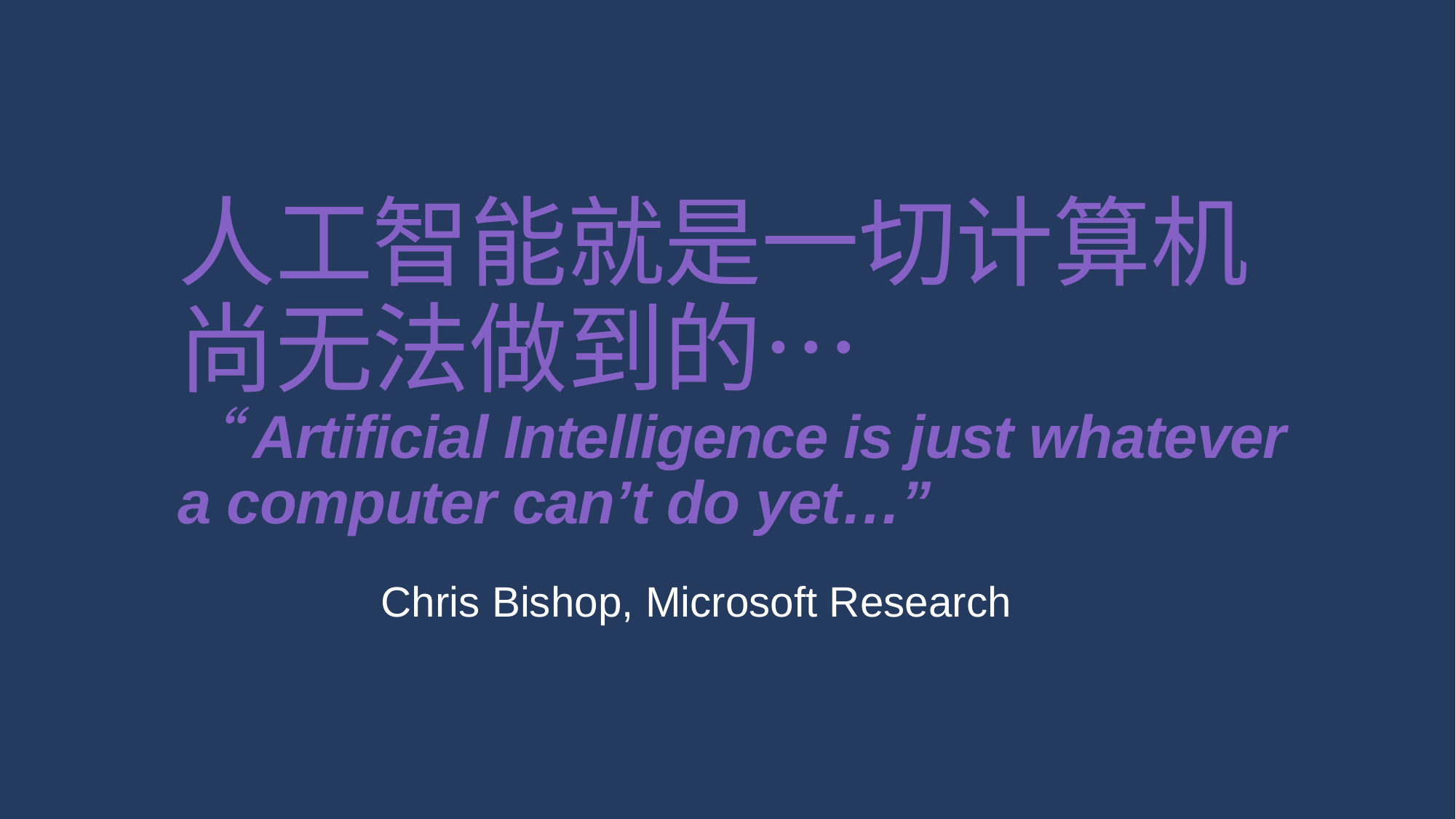

# 人工智能就是一切计算机尚无法做到的… “Artificial Intelligence is just whatever a computer can’t do yet…”
Chris Bishop, Microsoft Research